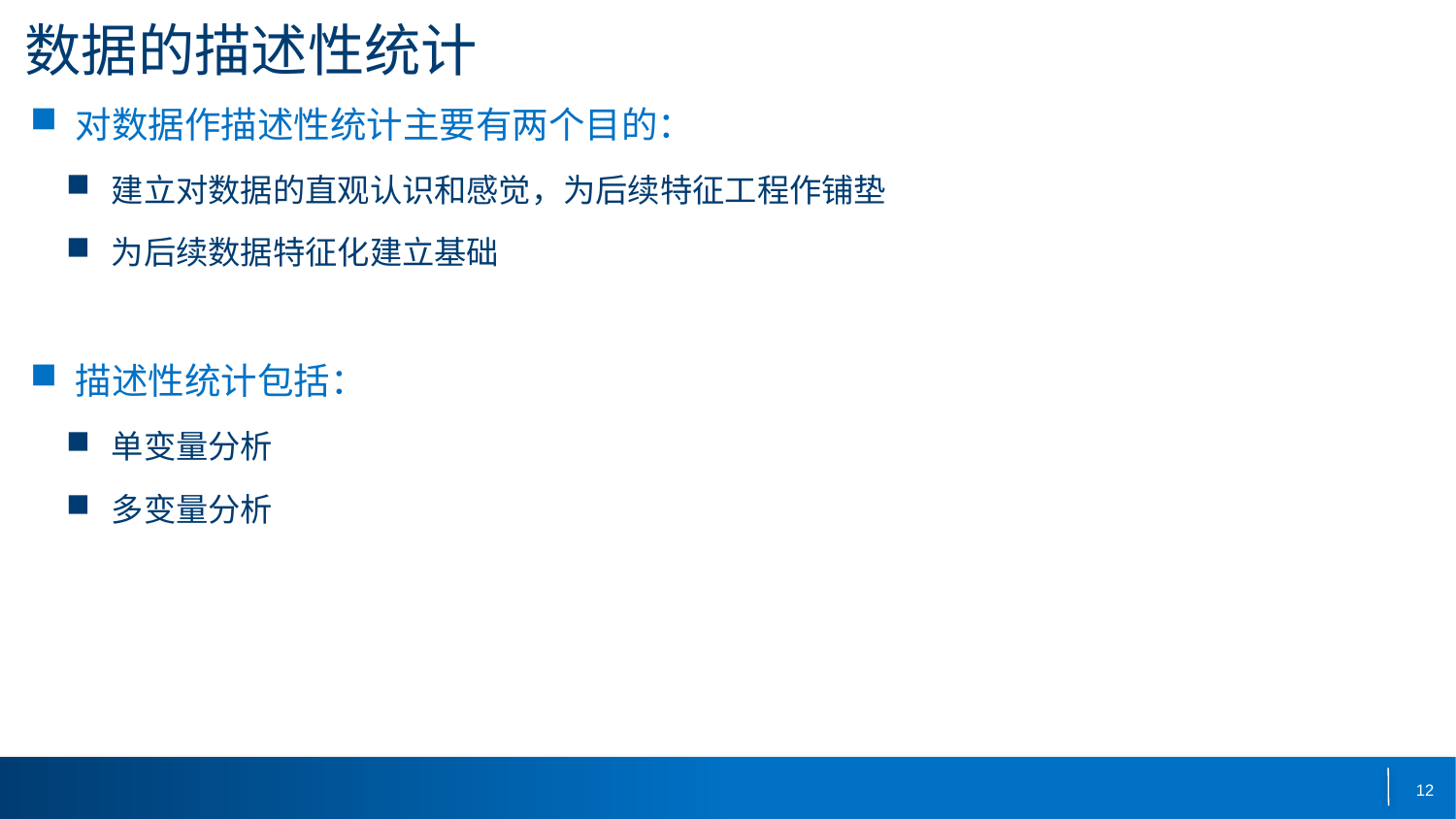

# 数据的描述性统计
对数据作描述性统计主要有两个目的：
建立对数据的直观认识和感觉，为后续特征工程作铺垫
为后续数据特征化建立基础

描述性统计包括：
单变量分析
多变量分析
12